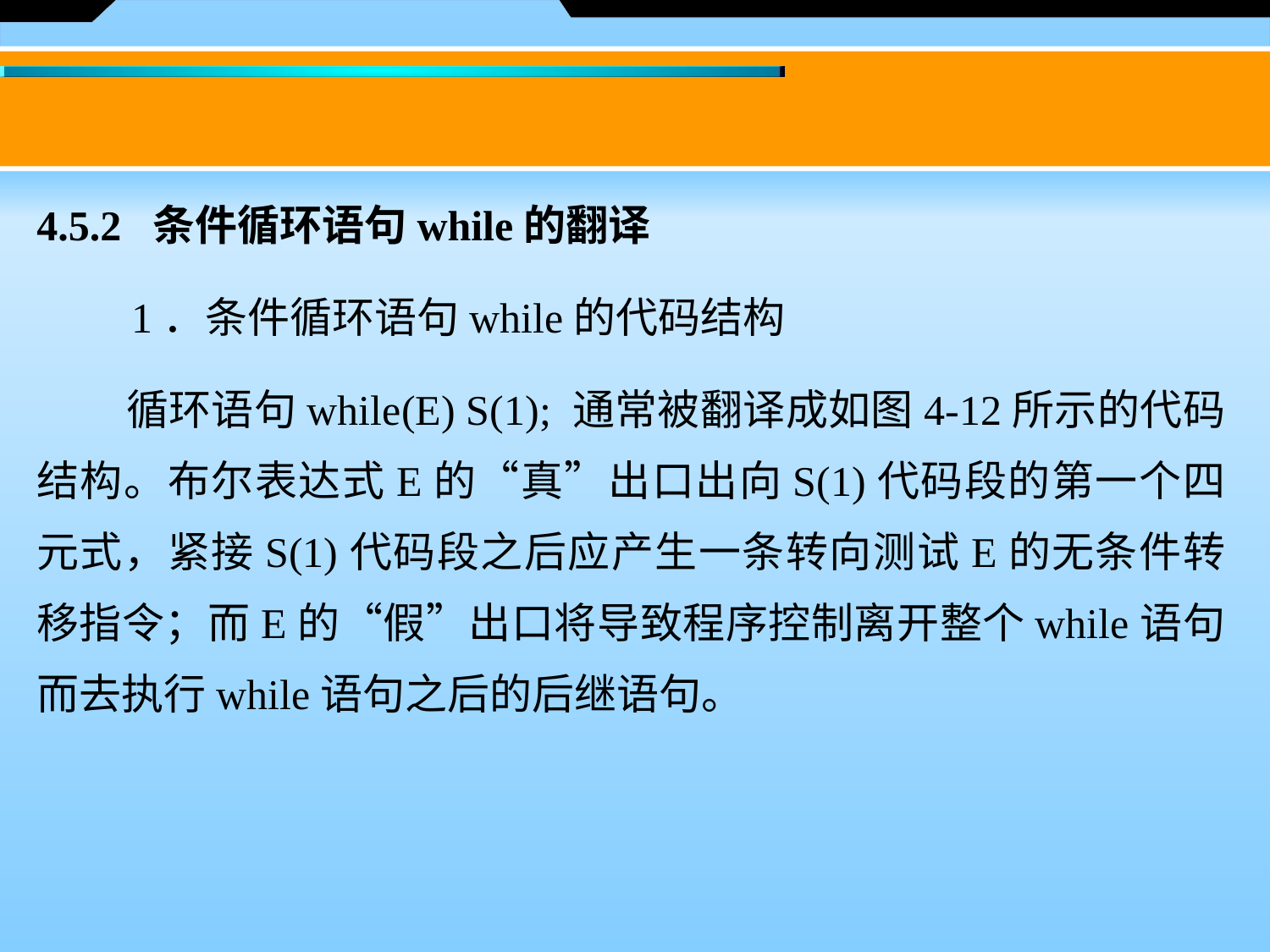

4.5.2  条件循环语句while的翻译
　　1．条件循环语句while的代码结构
        循环语句while(E) S(1); 通常被翻译成如图4-12所示的代码结构。布尔表达式E的“真”出口出向S(1)代码段的第一个四元式，紧接S(1)代码段之后应产生一条转向测试E的无条件转移指令；而E的“假”出口将导致程序控制离开整个while语句而去执行while语句之后的后继语句。